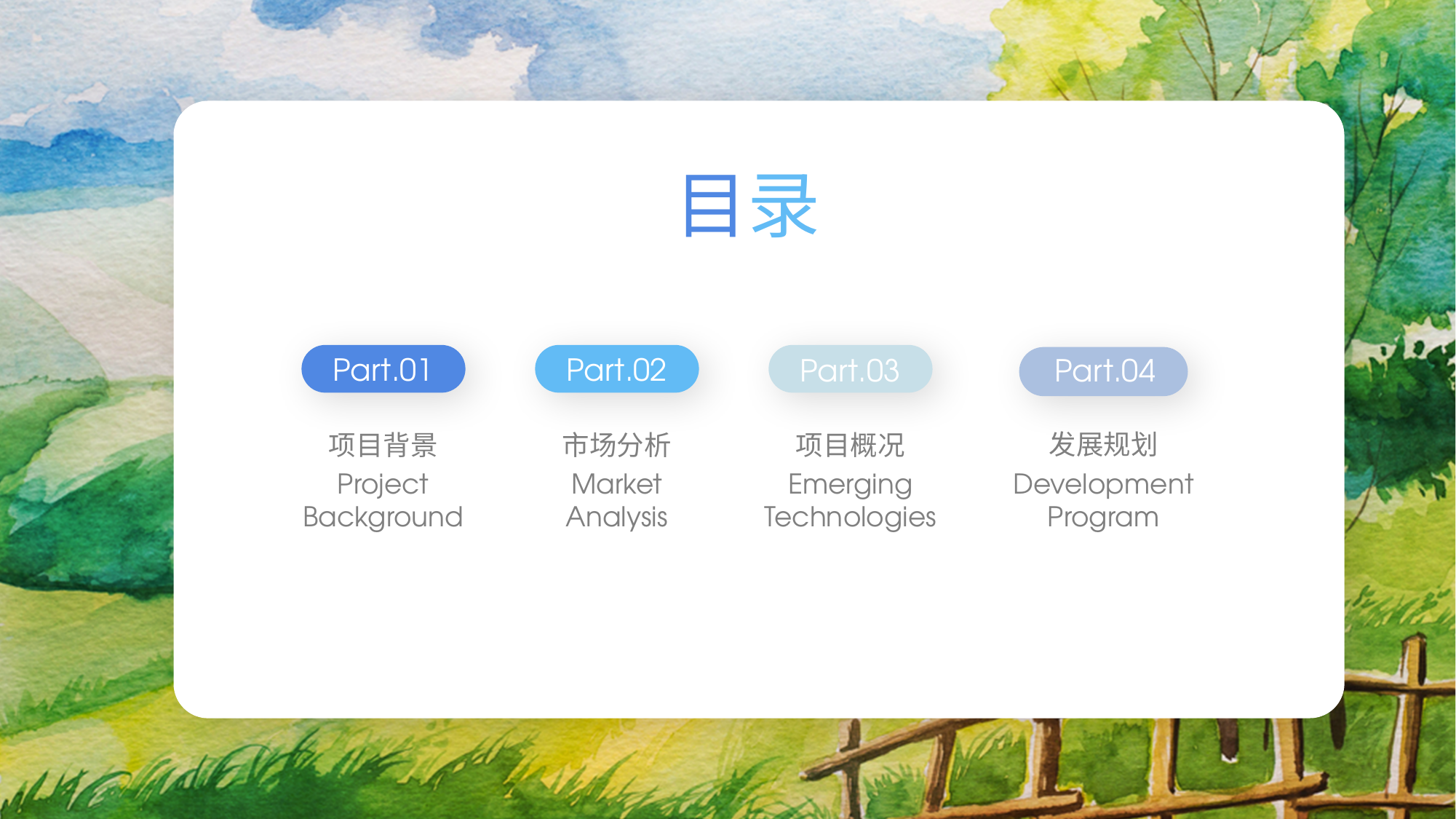

目录

Part.01

Part.02

Part.04
Part.03

发展规划
Development Program
项目背景
Project Background
市场分析
Market Analysis
项目概况
Emerging Technologies